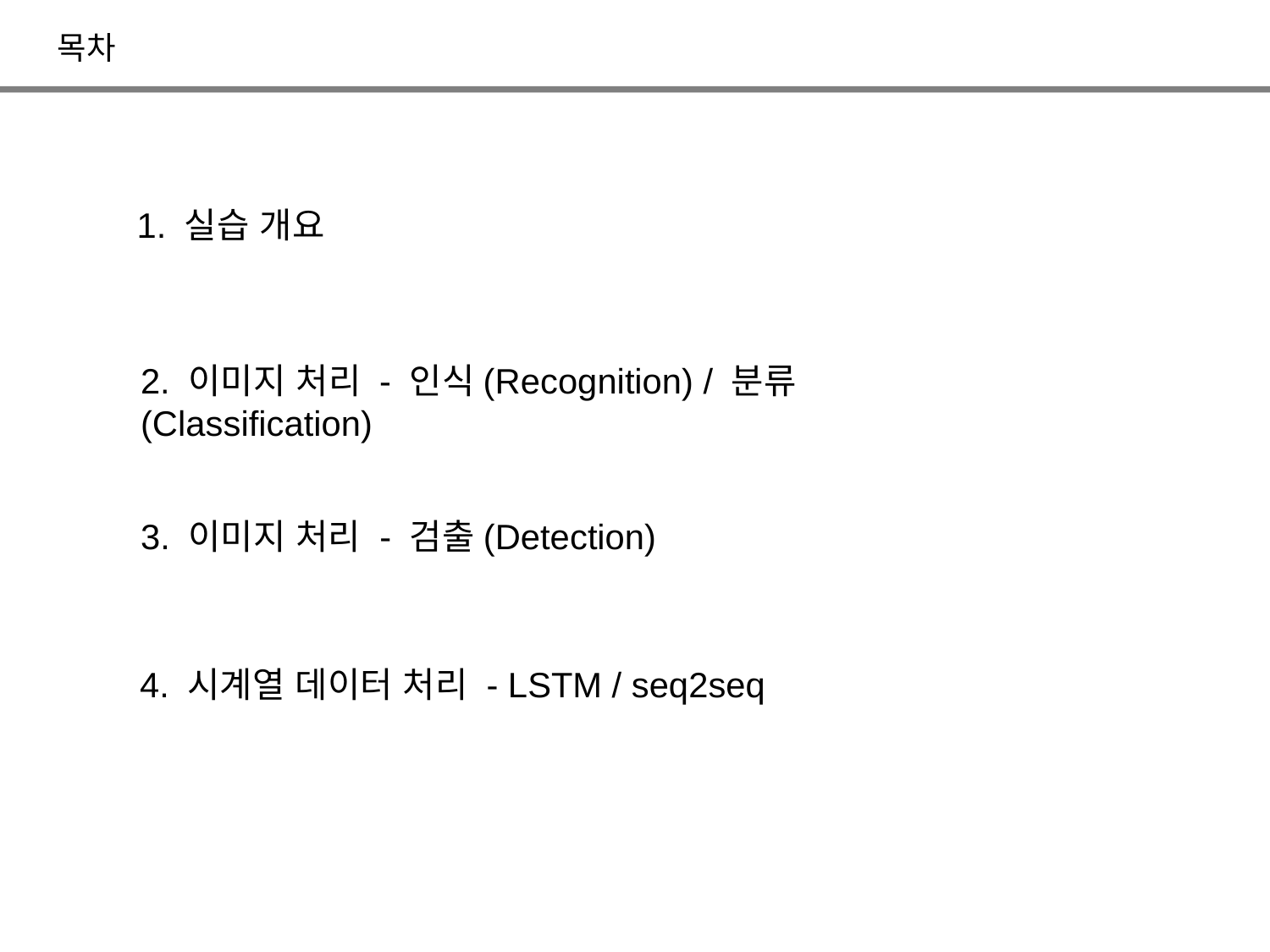

목차

1. 실습 개요
2. 이미지 처리 - 인식(Recognition) / 분류(Classification)
3. 이미지 처리 - 검출(Detection)
4. 시계열 데이터 처리 - LSTM / seq2seq